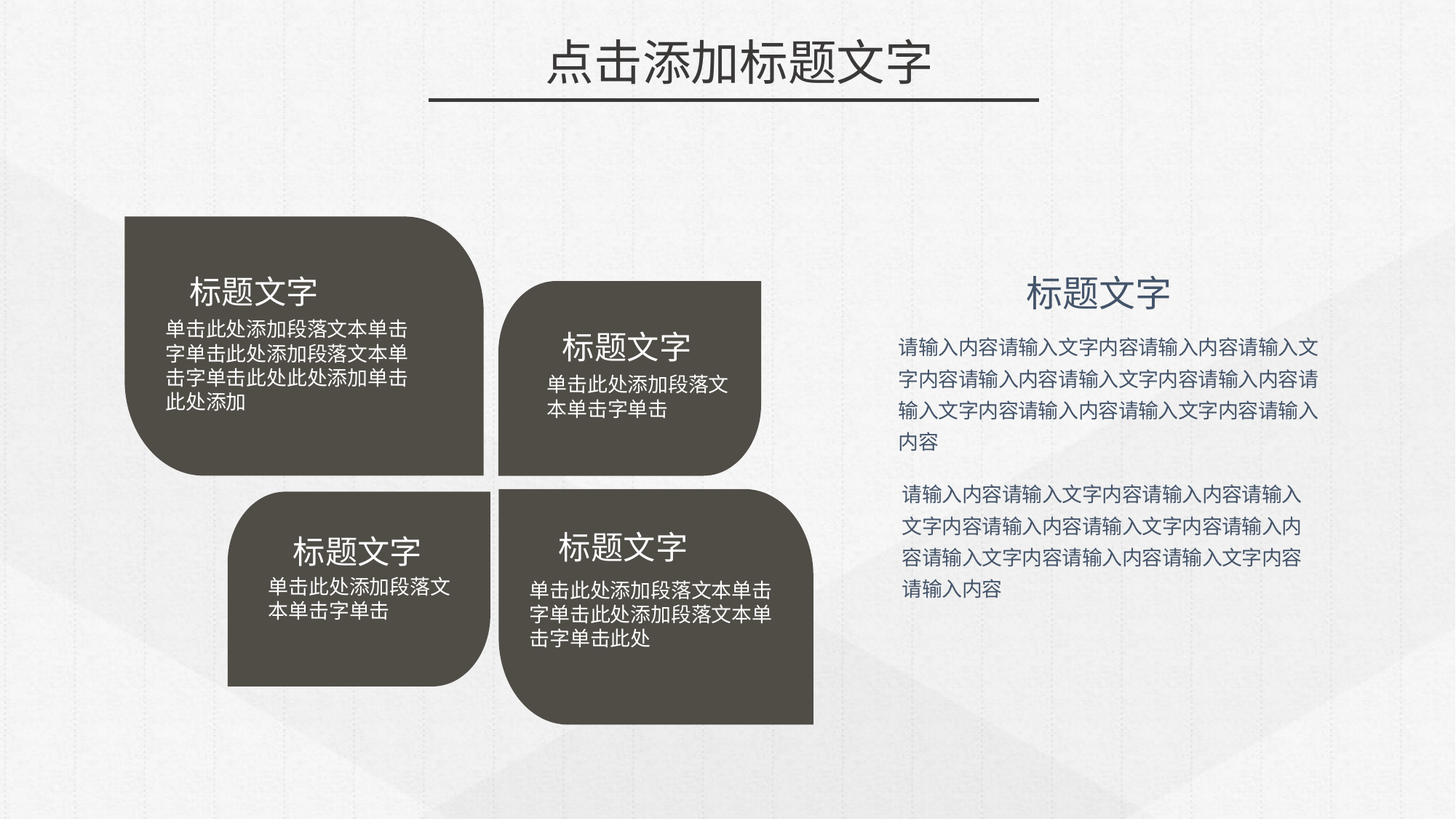

点击添加标题文字

标题文字
单击此处添加段落文本单击字单击此处添加段落文本单击字单击此处此处添加单击此处添加
标题文字
请输入内容请输入文字内容请输入内容请输入文字内容请输入内容请输入文字内容请输入内容请输入文字内容请输入内容请输入文字内容请输入内容

标题文字
单击此处添加段落文本单击字单击
请输入内容请输入文字内容请输入内容请输入文字内容请输入内容请输入文字内容请输入内容请输入文字内容请输入内容请输入文字内容请输入内容

标题文字
单击此处添加段落文本单击字单击此处添加段落文本单击字单击此处

标题文字
单击此处添加段落文本单击字单击